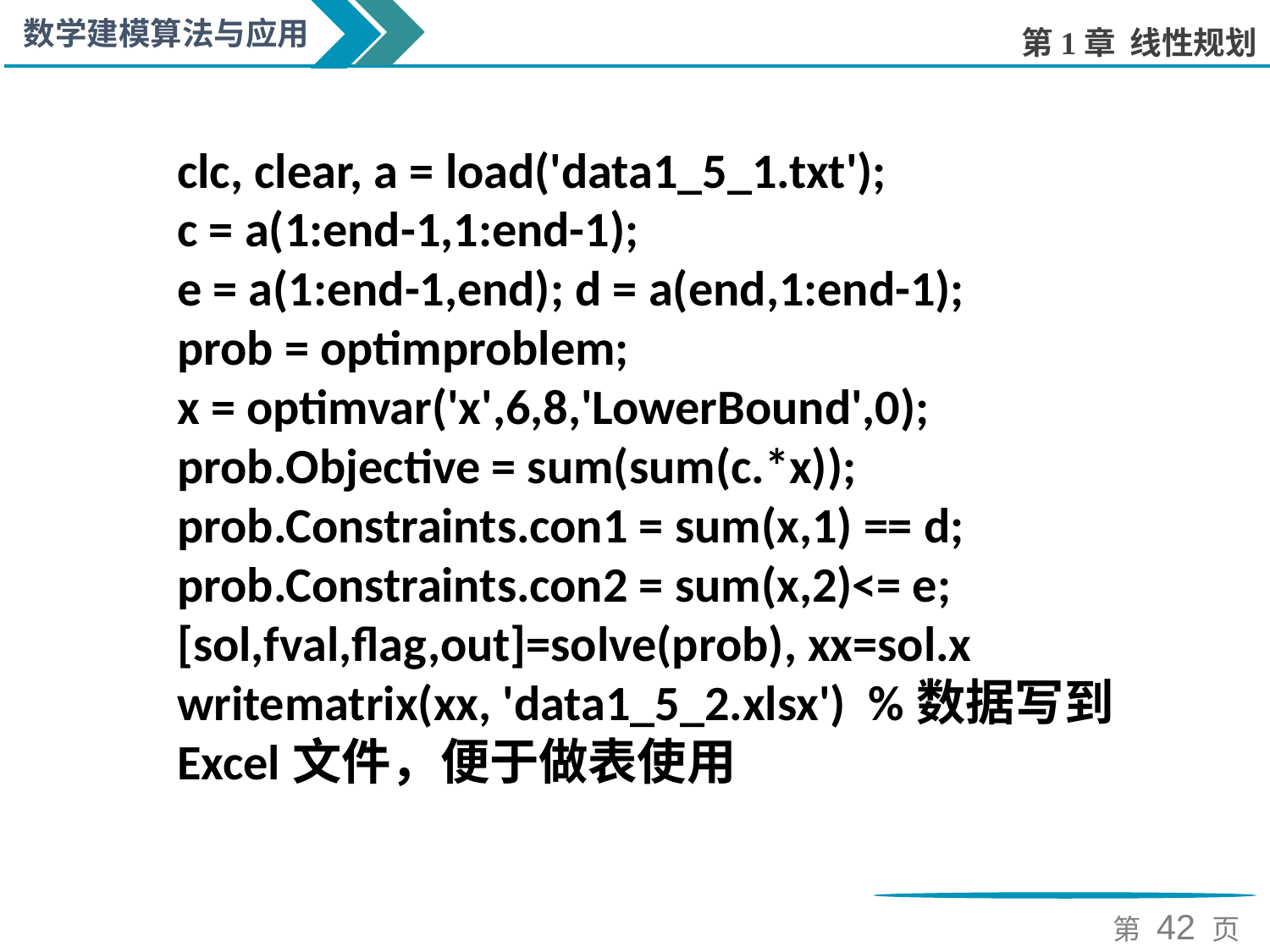

clc, clear, a = load('data1_5_1.txt');
c = a(1:end-1,1:end-1);
e = a(1:end-1,end); d = a(end,1:end-1);
prob = optimproblem;
x = optimvar('x',6,8,'LowerBound',0);
prob.Objective = sum(sum(c.*x));
prob.Constraints.con1 = sum(x,1) == d;
prob.Constraints.con2 = sum(x,2)<= e;
[sol,fval,flag,out]=solve(prob), xx=sol.x
writematrix(xx, 'data1_5_2.xlsx')  %数据写到Excel文件，便于做表使用